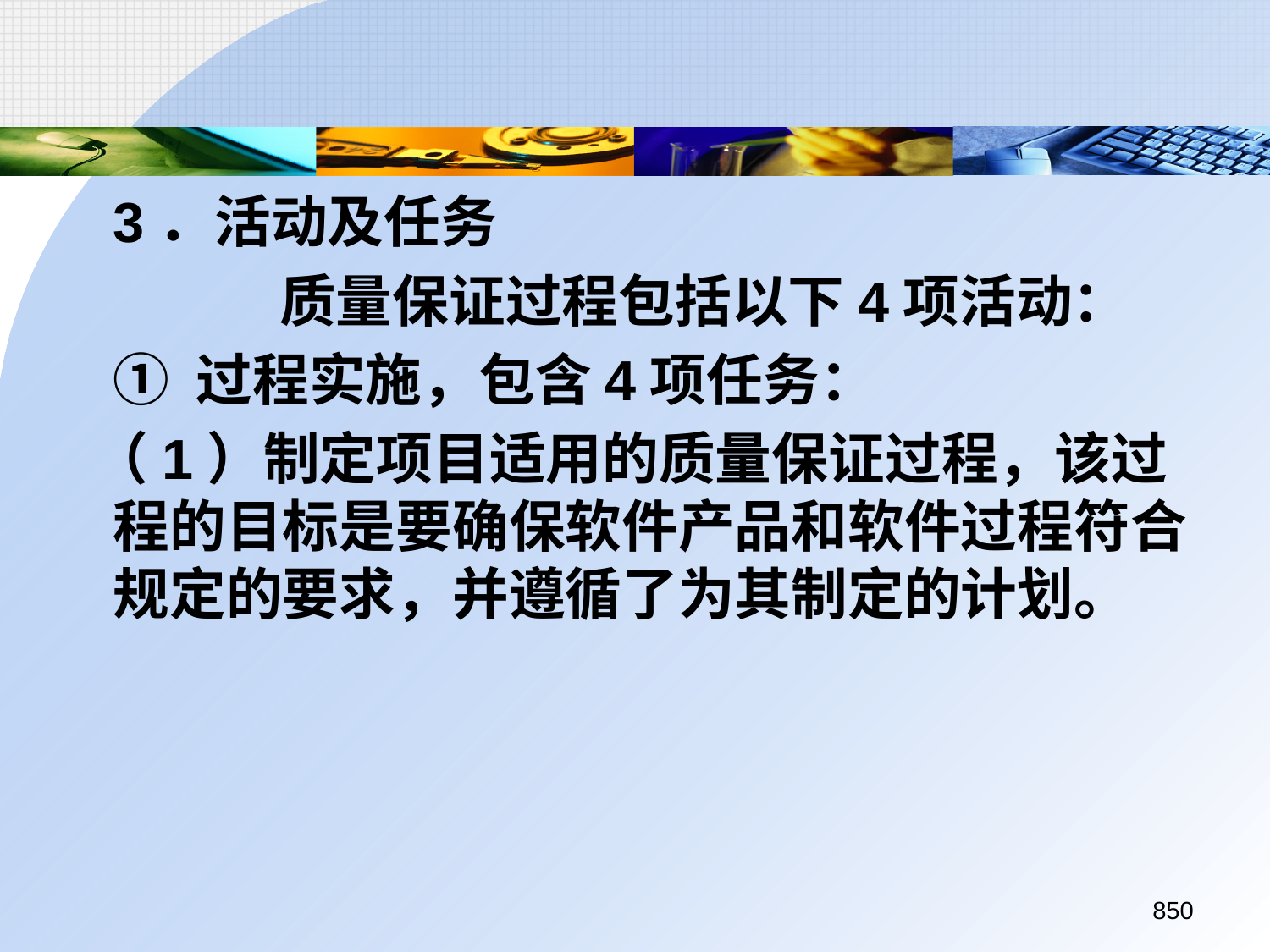

3．活动及任务
		  质量保证过程包括以下4项活动：
	① 过程实施，包含4项任务：
 （1）制定项目适用的质量保证过程，该过程的目标是要确保软件产品和软件过程符合规定的要求，并遵循了为其制定的计划。
850